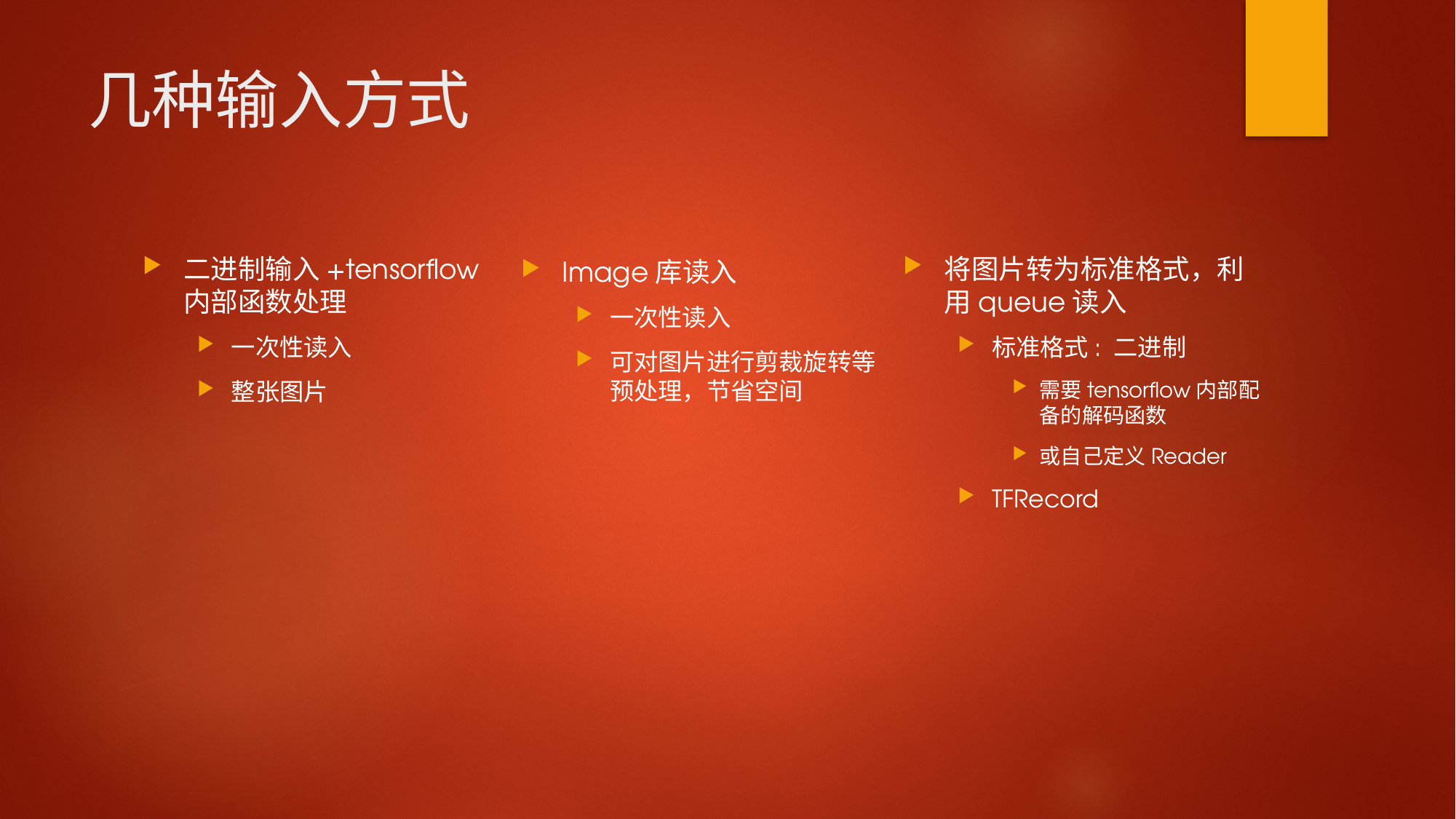

# 几种输入方式
将图片转为标准格式，利用queue读入
标准格式: 二进制
需要tensorflow内部配备的解码函数
或自己定义Reader
TFRecord
二进制输入+tensorflow内部函数处理
一次性读入
整张图片
Image库读入
一次性读入
可对图片进行剪裁旋转等预处理，节省空间